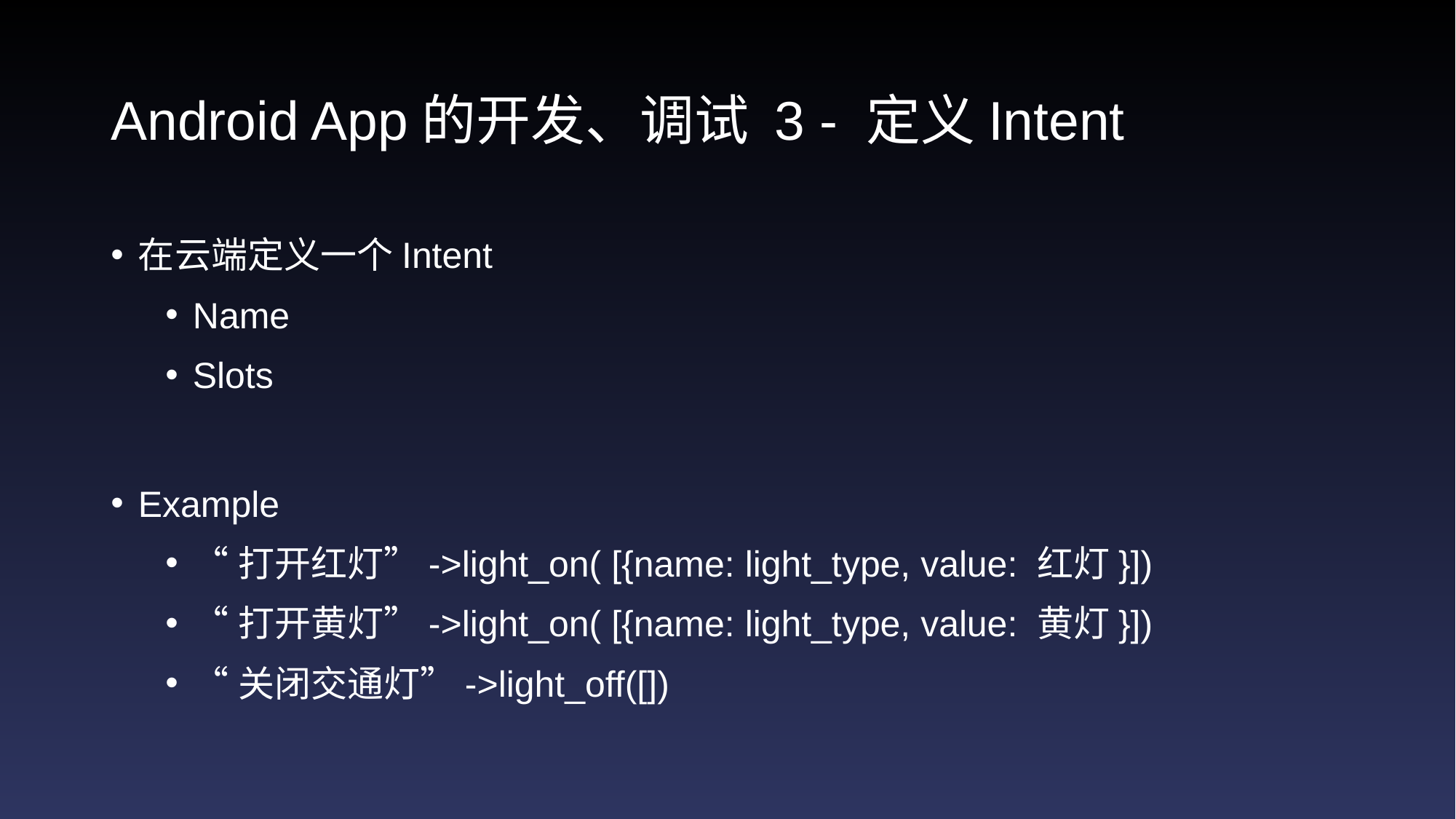

# Android App的开发、调试 3 - 定义Intent
在云端定义一个Intent
Name
Slots

Example
“打开红灯”->light_on( [{name: light_type, value: 红灯}])
“打开黄灯”->light_on( [{name: light_type, value: 黄灯}])
“关闭交通灯”->light_off([])